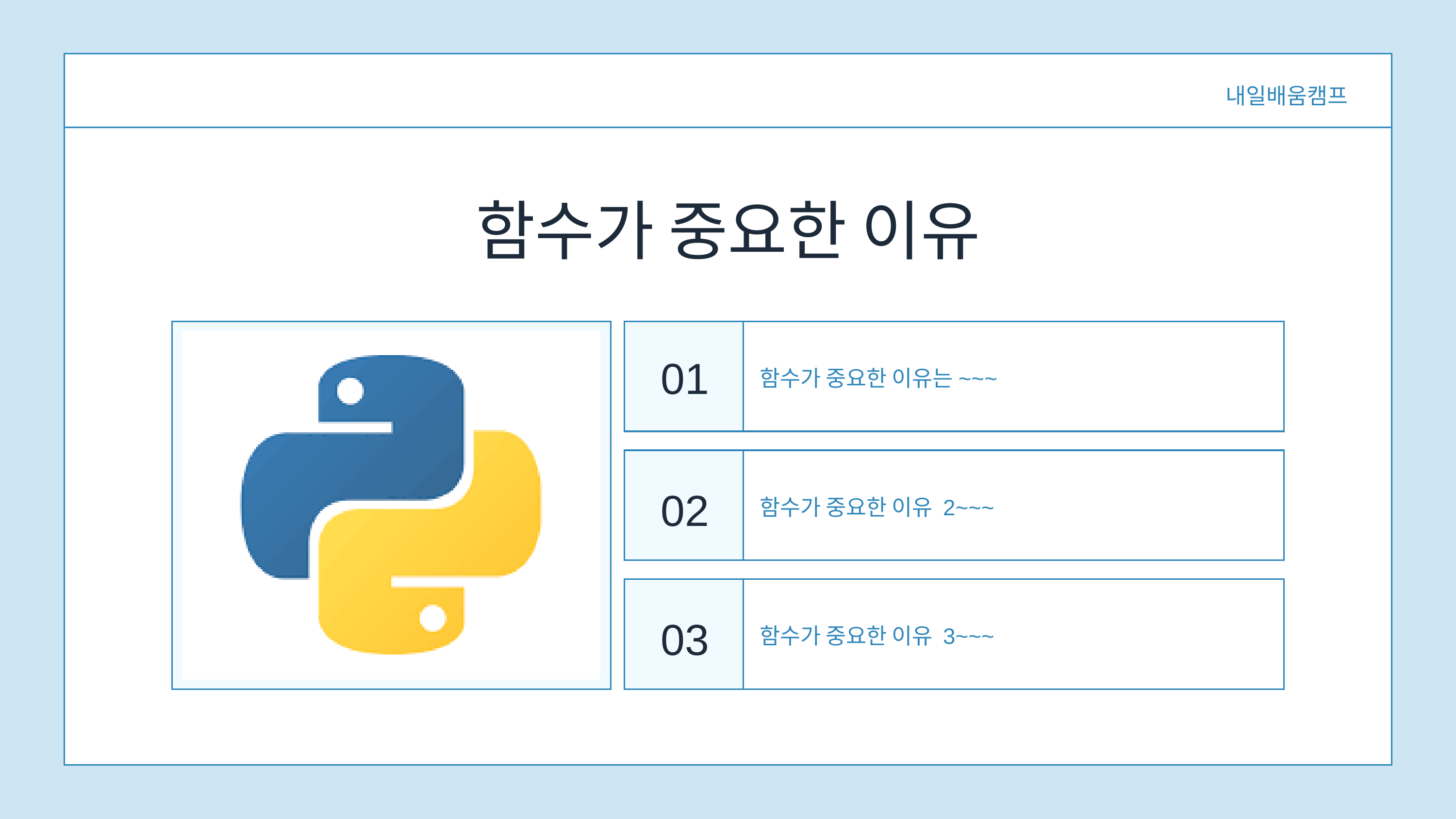

내일배움캠프

함수가 중요한 이유

01
함수가 중요한 이유는~~~

02
함수가 중요한 이유 2~~~

03
함수가 중요한 이유 3~~~